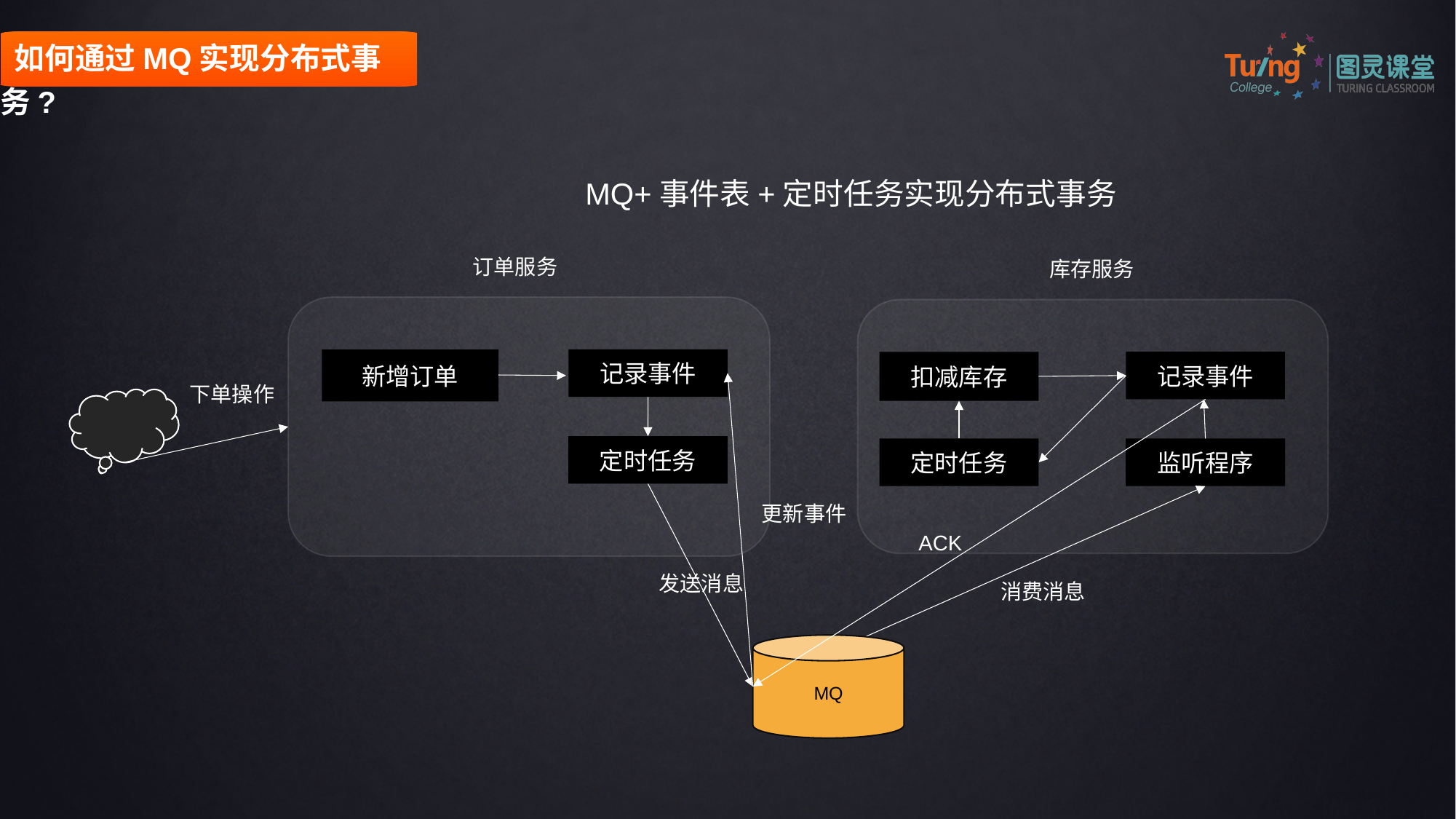

Redis 6
 如何通过MQ实现分布式事务?
MQ+事件表+定时任务实现分布式事务
订单服务
库存服务

记录事件
新增订单
记录事件
扣减库存
下单操作

定时任务
定时任务
监听程序
更新事件
ACK
发送消息
消费消息
MQ